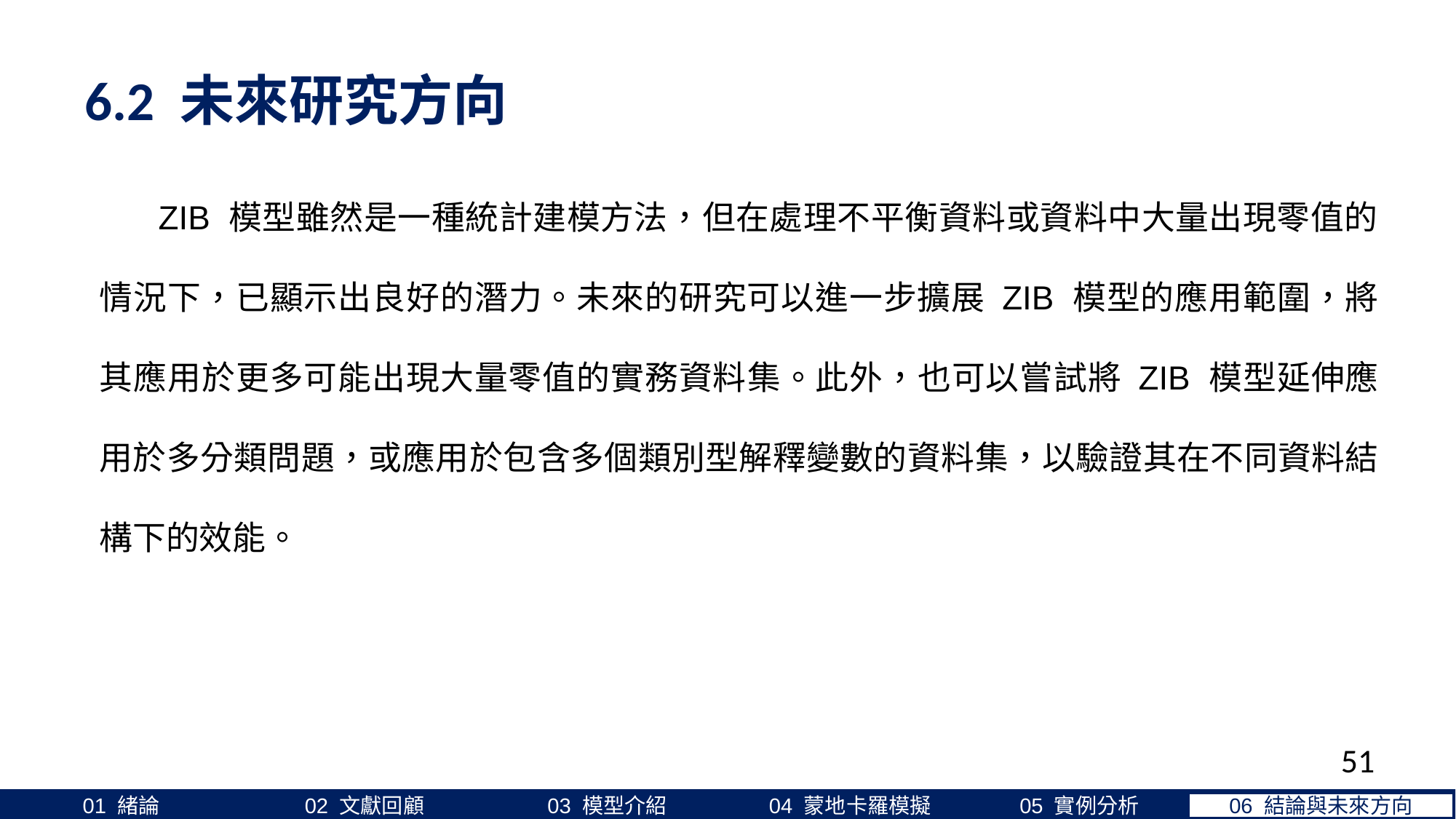

6.2 未來研究方向

      ZIB 模型雖然是一種統計建模方法，但在處理不平衡資料或資料中大量出現零值的情況下，已顯示出良好的潛力。未來的研究可以進一步擴展 ZIB 模型的應用範圍，將其應用於更多可能出現大量零值的實務資料集。此外，也可以嘗試將 ZIB 模型延伸應用於多分類問題，或應用於包含多個類別型解釋變數的資料集，以驗證其在不同資料結構下的效能。